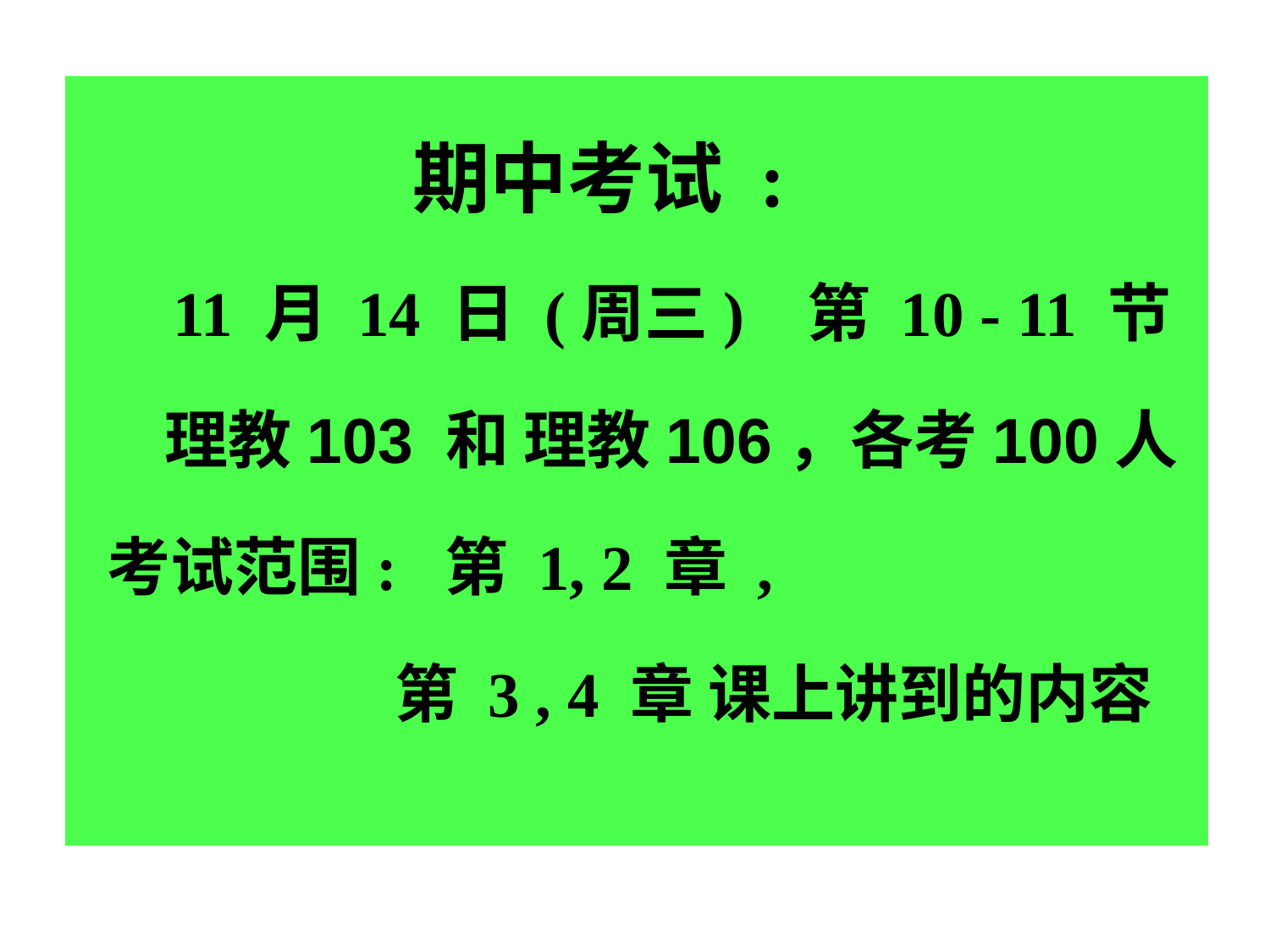

期中考试 :
      11 月 14 日 (周三)   第 10 - 11 节
     理教103 和 理教106，各考100人
 考试范围:  第 1, 2 章 ,
                     第 3 , 4 章 课上讲到的内容